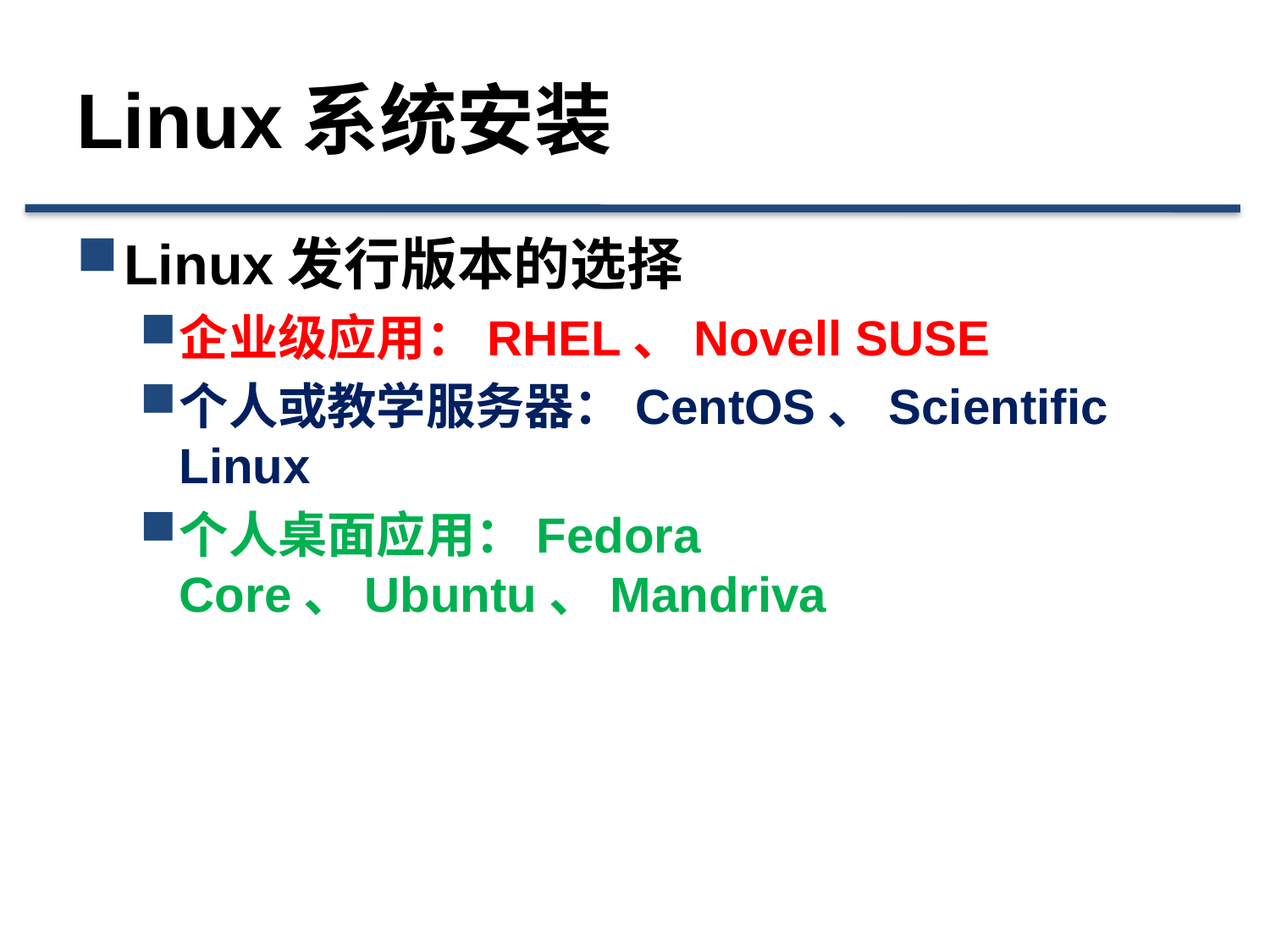

# Linux系统安装
Linux发行版本的选择
企业级应用：RHEL、Novell SUSE
个人或教学服务器：CentOS、Scientific Linux
个人桌面应用：Fedora Core、Ubuntu、Mandriva